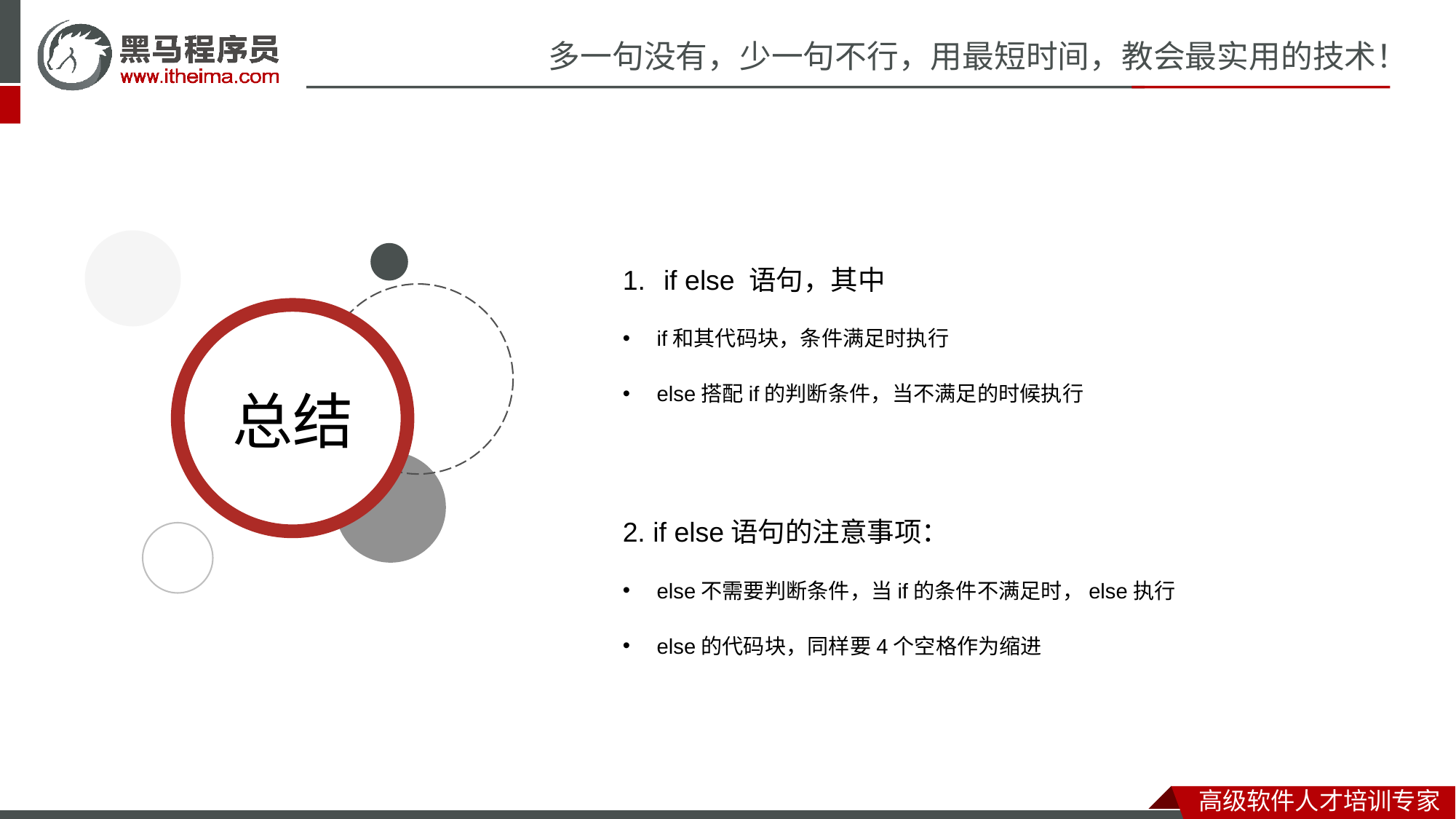

if else 语句，其中
if和其代码块，条件满足时执行
else搭配if的判断条件，当不满足的时候执行

2. if else语句的注意事项：
else不需要判断条件，当if的条件不满足时，else执行
else的代码块，同样要4个空格作为缩进